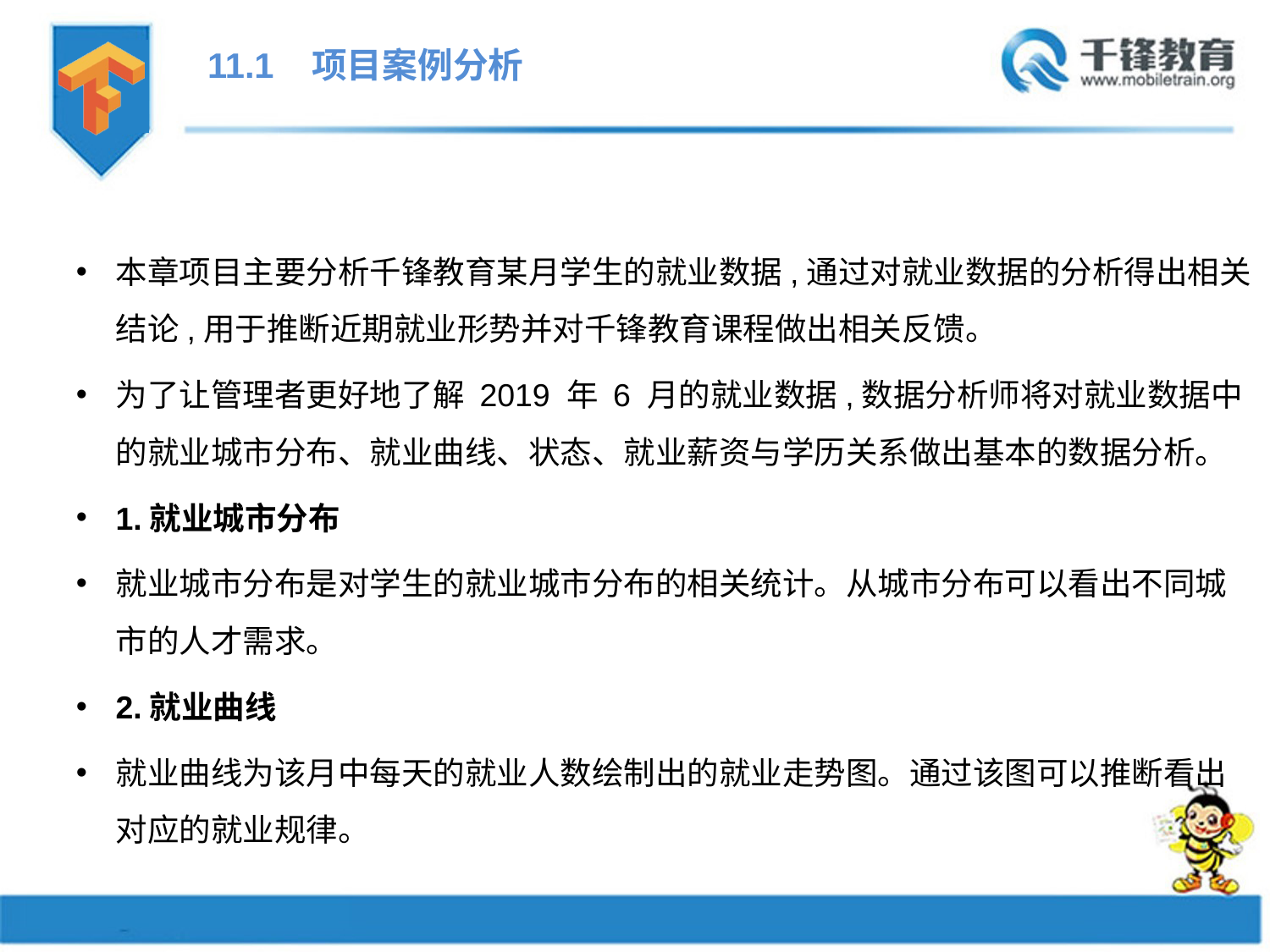

11.1   项目案例分析
本章项目主要分析千锋教育某月学生的就业数据,通过对就业数据的分析得出相关结论,用于推断近期就业形势并对千锋教育课程做出相关反馈。
为了让管理者更好地了解 2019 年 6 月的就业数据,数据分析师将对就业数据中的就业城市分布、就业曲线、状态、就业薪资与学历关系做出基本的数据分析。
1.就业城市分布
就业城市分布是对学生的就业城市分布的相关统计。从城市分布可以看出不同城市的人才需求。
2.就业曲线
就业曲线为该月中每天的就业人数绘制出的就业走势图。通过该图可以推断看出对应的就业规律。